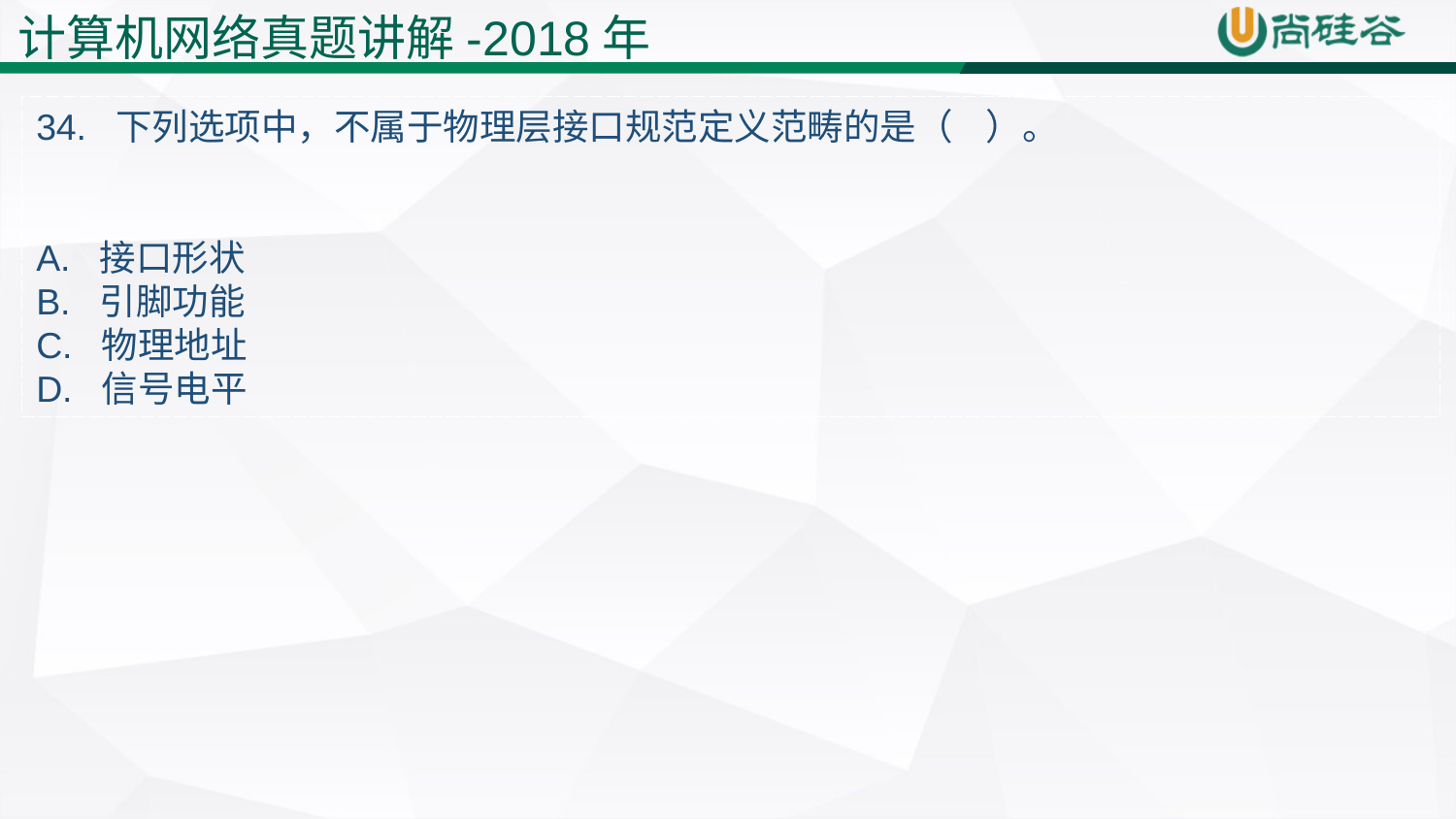

计算机网络真题讲解-2018年

34.  下列选项中，不属于物理层接口规范定义范畴的是（    ）。

A.  接口形状
B.  引脚功能
C.  物理地址
D.  信号电平